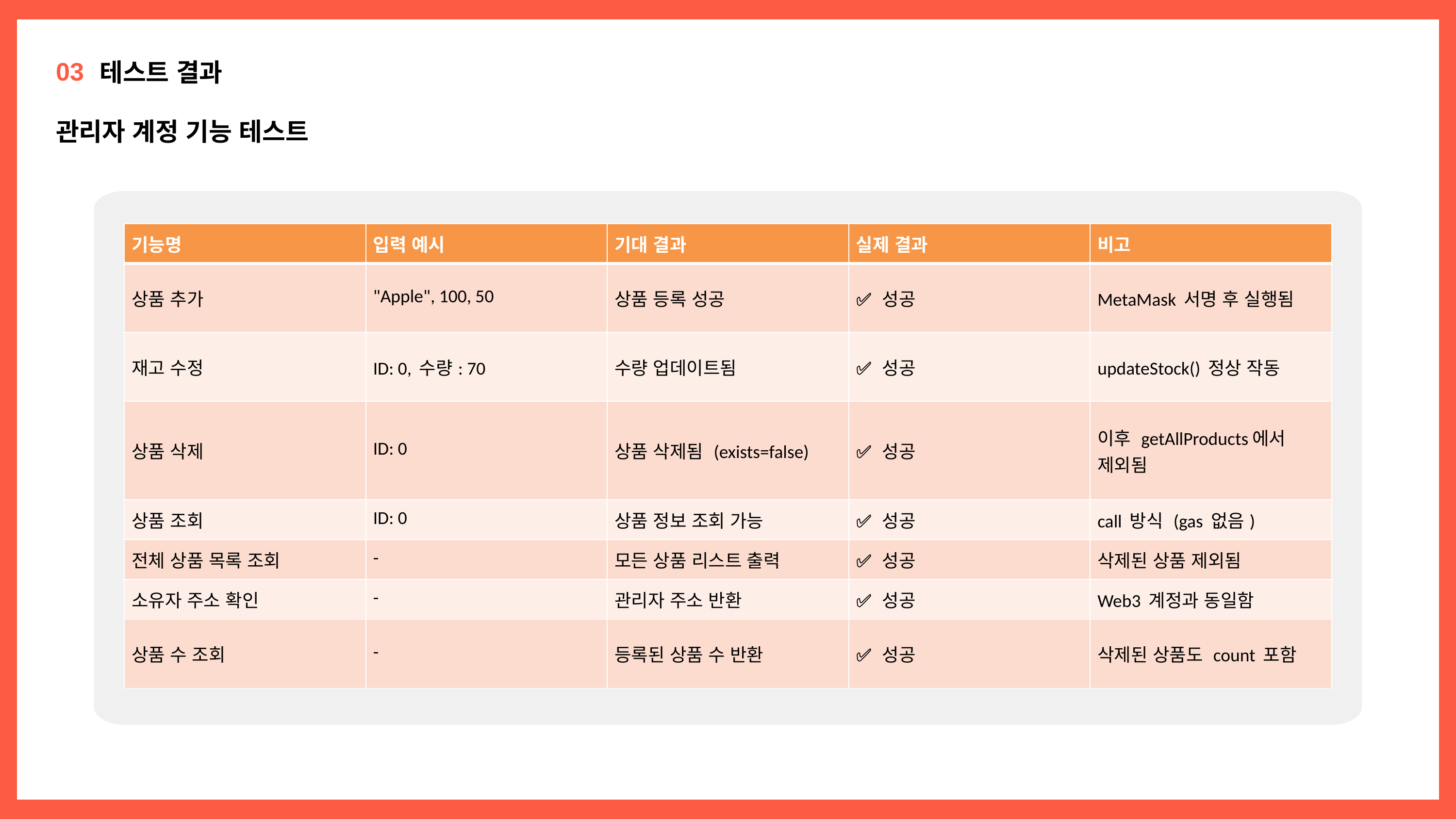

03
테스트 결과
관리자 계정 기능 테스트

| 기능명 | 입력 예시 | 기대 결과 | 실제 결과 | 비고 |
| --- | --- | --- | --- | --- |
| 상품 추가 | "Apple", 100, 50 | 상품 등록 성공 | ✅ 성공 | MetaMask 서명 후 실행됨 |
| 재고 수정 | ID: 0, 수량: 70 | 수량 업데이트됨 | ✅ 성공 | updateStock() 정상 작동 |
| 상품 삭제 | ID: 0 | 상품 삭제됨 (exists=false) | ✅ 성공 | 이후 getAllProducts에서 제외됨 |
| 상품 조회 | ID: 0 | 상품 정보 조회 가능 | ✅ 성공 | call 방식 (gas 없음) |
| 전체 상품 목록 조회 | - | 모든 상품 리스트 출력 | ✅ 성공 | 삭제된 상품 제외됨 |
| 소유자 주소 확인 | - | 관리자 주소 반환 | ✅ 성공 | Web3 계정과 동일함 |
| 상품 수 조회 | - | 등록된 상품 수 반환 | ✅ 성공 | 삭제된 상품도 count 포함 |